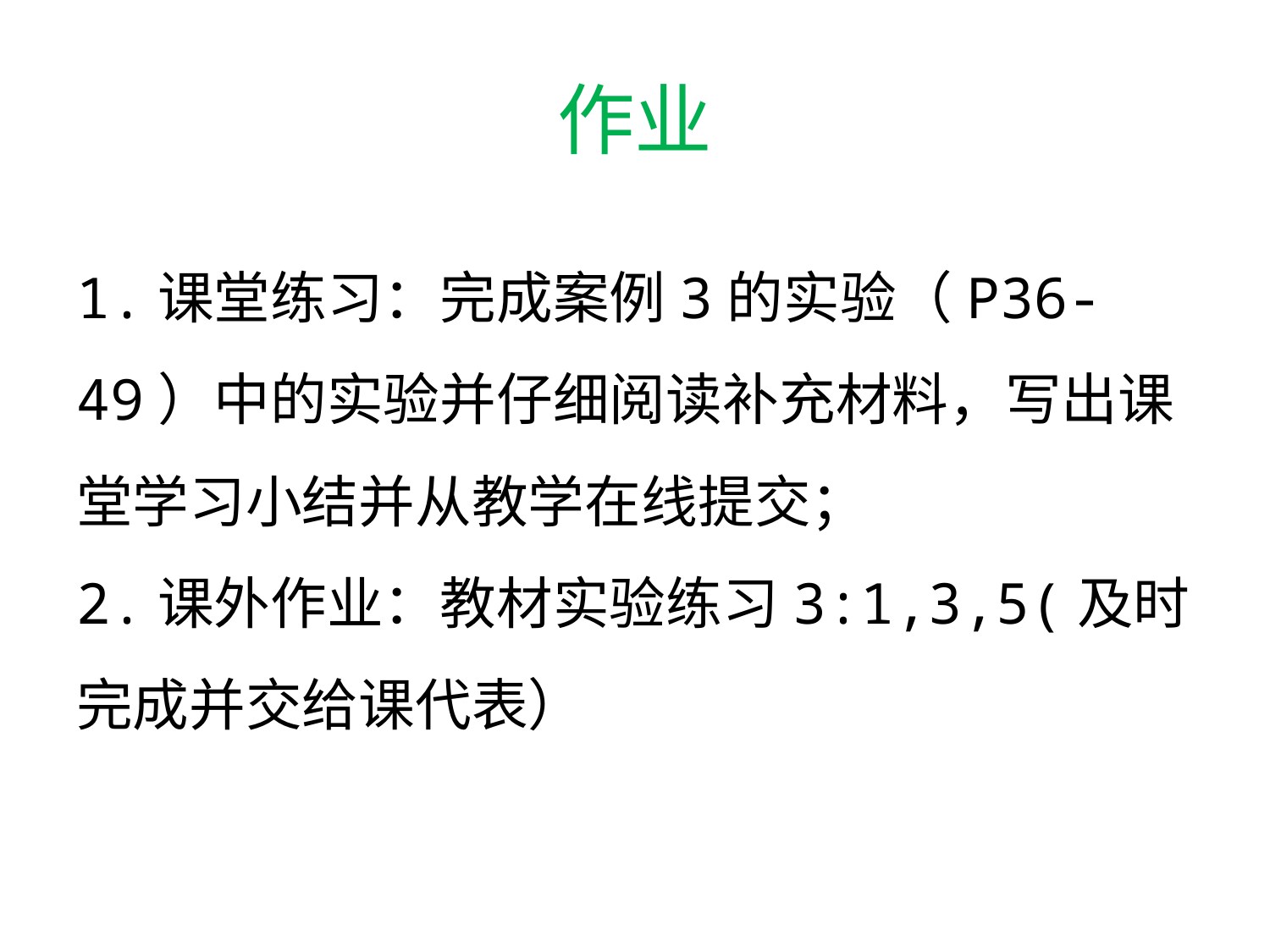

# 作业
1.课堂练习：完成案例3的实验（P36-49）中的实验并仔细阅读补充材料，写出课堂学习小结并从教学在线提交；
2.课外作业：教材实验练习3:1,3,5(及时完成并交给课代表）